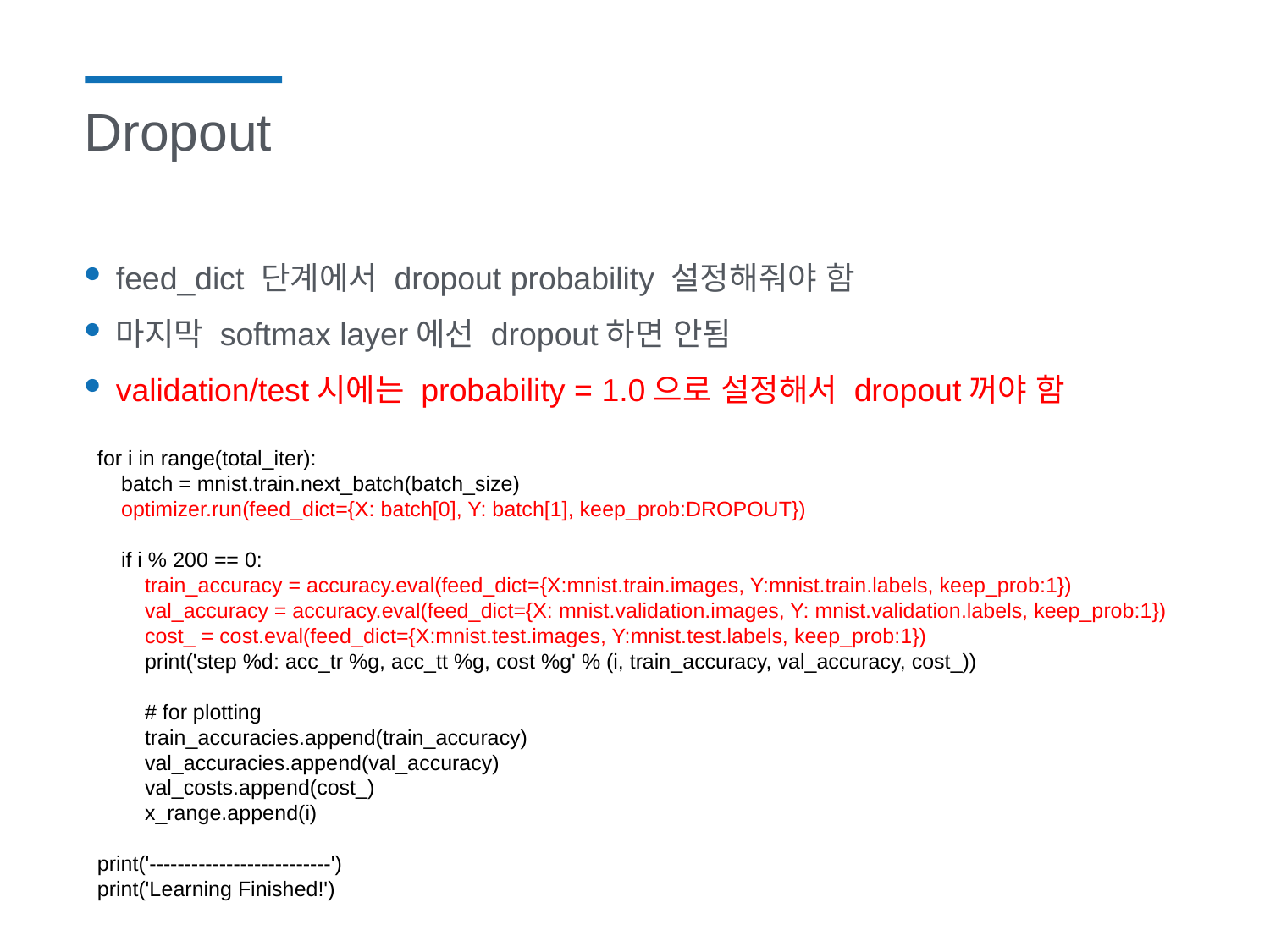

# Dropout
feed_dict 단계에서 dropout probability 설정해줘야 함
마지막 softmax layer에선 dropout하면 안됨
validation/test시에는 probability = 1.0으로 설정해서 dropout꺼야 함

for i in range(total_iter):
    batch = mnist.train.next_batch(batch_size)
    optimizer.run(feed_dict={X: batch[0], Y: batch[1], keep_prob:DROPOUT})

    if i % 200 == 0:
        train_accuracy = accuracy.eval(feed_dict={X:mnist.train.images, Y:mnist.train.labels, keep_prob:1})
        val_accuracy = accuracy.eval(feed_dict={X: mnist.validation.images, Y: mnist.validation.labels, keep_prob:1})
        cost_ = cost.eval(feed_dict={X:mnist.test.images, Y:mnist.test.labels, keep_prob:1})
        print('step %d: acc_tr %g, acc_tt %g, cost %g' % (i, train_accuracy, val_accuracy, cost_))

        # for plotting
        train_accuracies.append(train_accuracy)
        val_accuracies.append(val_accuracy)
        val_costs.append(cost_)
        x_range.append(i)

print('--------------------------')
print('Learning Finished!')